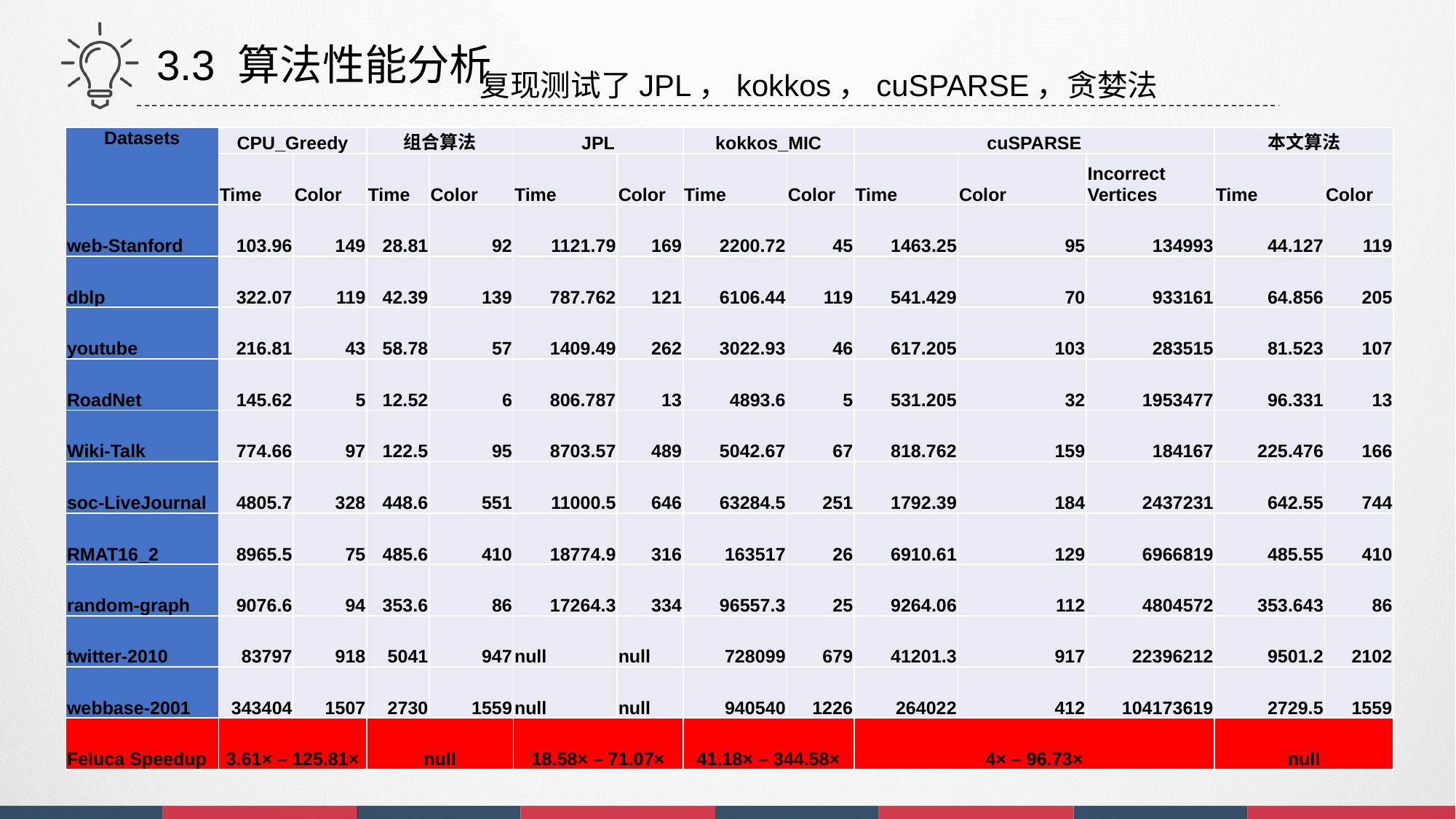

3.3 算法性能分析
复现测试了JPL，kokkos，cuSPARSE，贪婪法
| Datasets | CPU\_Greedy |  | 组合算法 |  | JPL |  | kokkos\_MIC |  | cuSPARSE |  |  | 本文算法 |  |
| --- | --- | --- | --- | --- | --- | --- | --- | --- | --- | --- | --- | --- | --- |
|  | Time | Color | Time | Color | Time | Color | Time | Color | Time | Color | Incorrect Vertices | Time | Color |
| web-Stanford | 103.96 | 149 | 28.81 | 92 | 1121.79 | 169 | 2200.72 | 45 | 1463.25 | 95 | 134993 | 44.127 | 119 |
| dblp | 322.07 | 119 | 42.39 | 139 | 787.762 | 121 | 6106.44 | 119 | 541.429 | 70 | 933161 | 64.856 | 205 |
| youtube | 216.81 | 43 | 58.78 | 57 | 1409.49 | 262 | 3022.93 | 46 | 617.205 | 103 | 283515 | 81.523 | 107 |
| RoadNet | 145.62 | 5 | 12.52 | 6 | 806.787 | 13 | 4893.6 | 5 | 531.205 | 32 | 1953477 | 96.331 | 13 |
| Wiki-Talk | 774.66 | 97 | 122.5 | 95 | 8703.57 | 489 | 5042.67 | 67 | 818.762 | 159 | 184167 | 225.476 | 166 |
| soc-LiveJournal | 4805.7 | 328 | 448.6 | 551 | 11000.5 | 646 | 63284.5 | 251 | 1792.39 | 184 | 2437231 | 642.55 | 744 |
| RMAT16\_2 | 8965.5 | 75 | 485.6 | 410 | 18774.9 | 316 | 163517 | 26 | 6910.61 | 129 | 6966819 | 485.55 | 410 |
| random-graph | 9076.6 | 94 | 353.6 | 86 | 17264.3 | 334 | 96557.3 | 25 | 9264.06 | 112 | 4804572 | 353.643 | 86 |
| twitter-2010 | 83797 | 918 | 5041 | 947 | null | null | 728099 | 679 | 41201.3 | 917 | 22396212 | 9501.2 | 2102 |
| webbase-2001 | 343404 | 1507 | 2730 | 1559 | null | null | 940540 | 1226 | 264022 | 412 | 104173619 | 2729.5 | 1559 |
| Feluca Speedup | 3.61× – 125.81× |  | null |  | 18.58× – 71.07× |  | 41.18× – 344.58× |  | 4× – 96.73× |  |  | null |  |